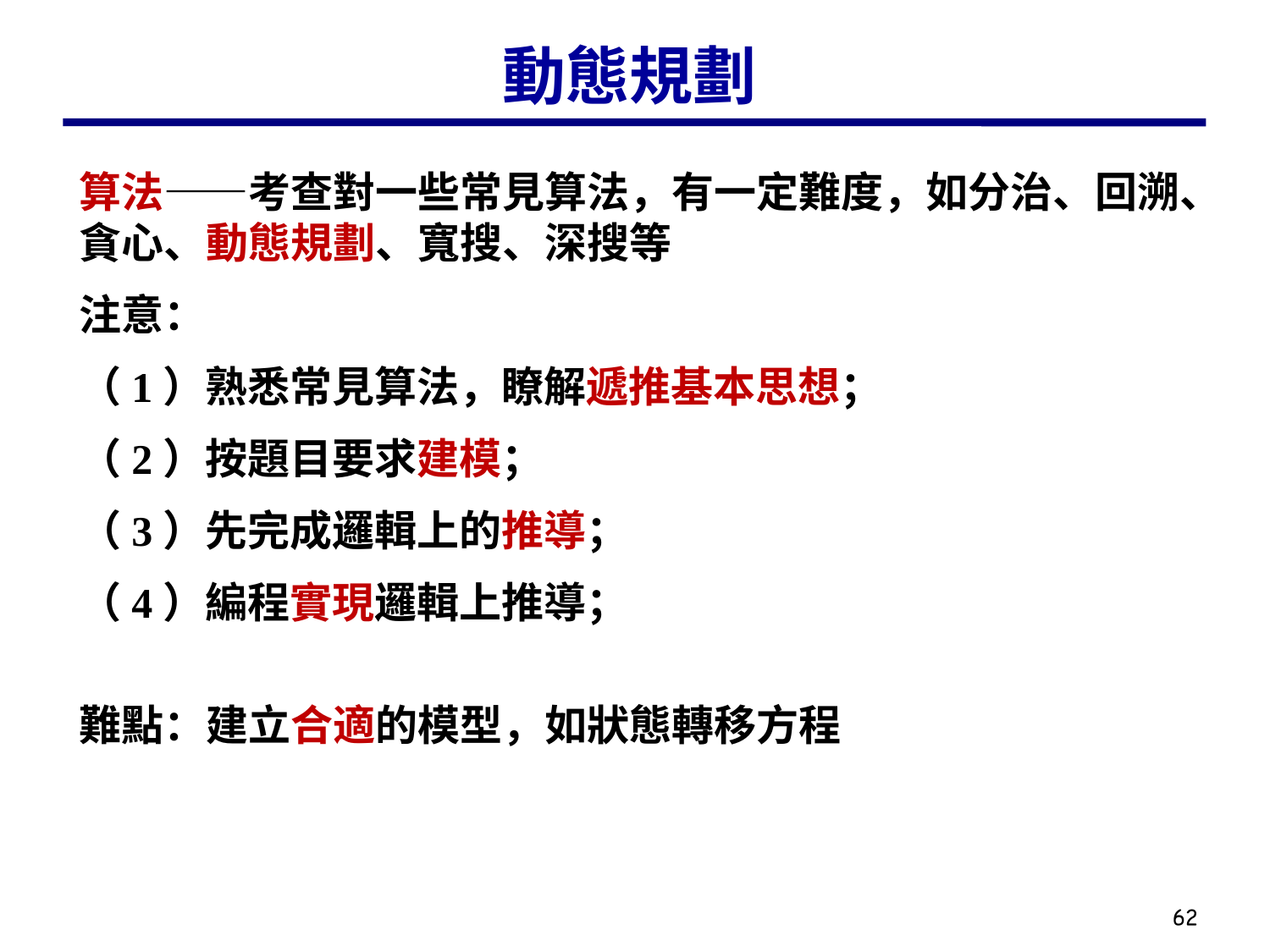

# 動態規劃
算法——考查對一些常見算法，有一定難度，如分治、回溯、貪心、動態規劃、寬搜、深搜等
注意：
（1）熟悉常見算法，瞭解遞推基本思想；
（2）按題目要求建模；
（3）先完成邏輯上的推導；
（4）編程實現邏輯上推導；
難點：建立合適的模型，如狀態轉移方程